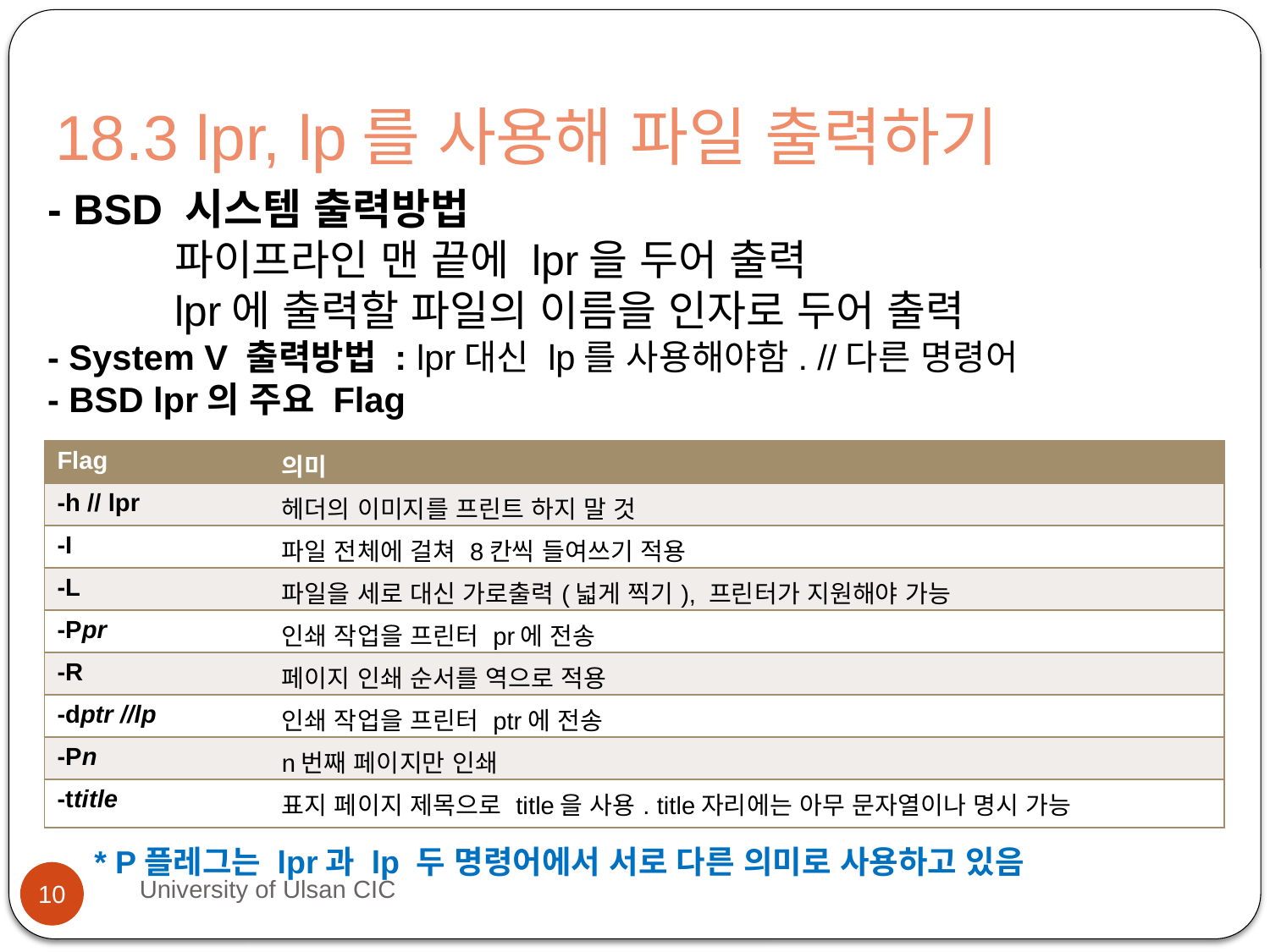

# 18.3 lpr, lp를 사용해 파일 출력하기
- BSD 시스템 출력방법
	파이프라인 맨 끝에 lpr을 두어 출력
	lpr에 출력할 파일의 이름을 인자로 두어 출력
- System V 출력방법 : lpr대신 lp를 사용해야함. //다른 명령어
- BSD lpr의 주요 Flag
| Flag | 의미 |
| --- | --- |
| -h // lpr | 헤더의 이미지를 프린트 하지 말 것 |
| -I | 파일 전체에 걸쳐 8칸씩 들여쓰기 적용 |
| -L | 파일을 세로 대신 가로출력(넓게 찍기), 프린터가 지원해야 가능 |
| -Ppr | 인쇄 작업을 프린터 pr에 전송 |
| -R | 페이지 인쇄 순서를 역으로 적용 |
| -dptr //lp | 인쇄 작업을 프린터 ptr에 전송 |
| -Pn | n번째 페이지만 인쇄 |
| -ttitle | 표지 페이지 제목으로 title을 사용. title자리에는 아무 문자열이나 명시 가능 |
* P플레그는 lpr과 lp 두 명령어에서 서로 다른 의미로 사용하고 있음
University of Ulsan CIC
10